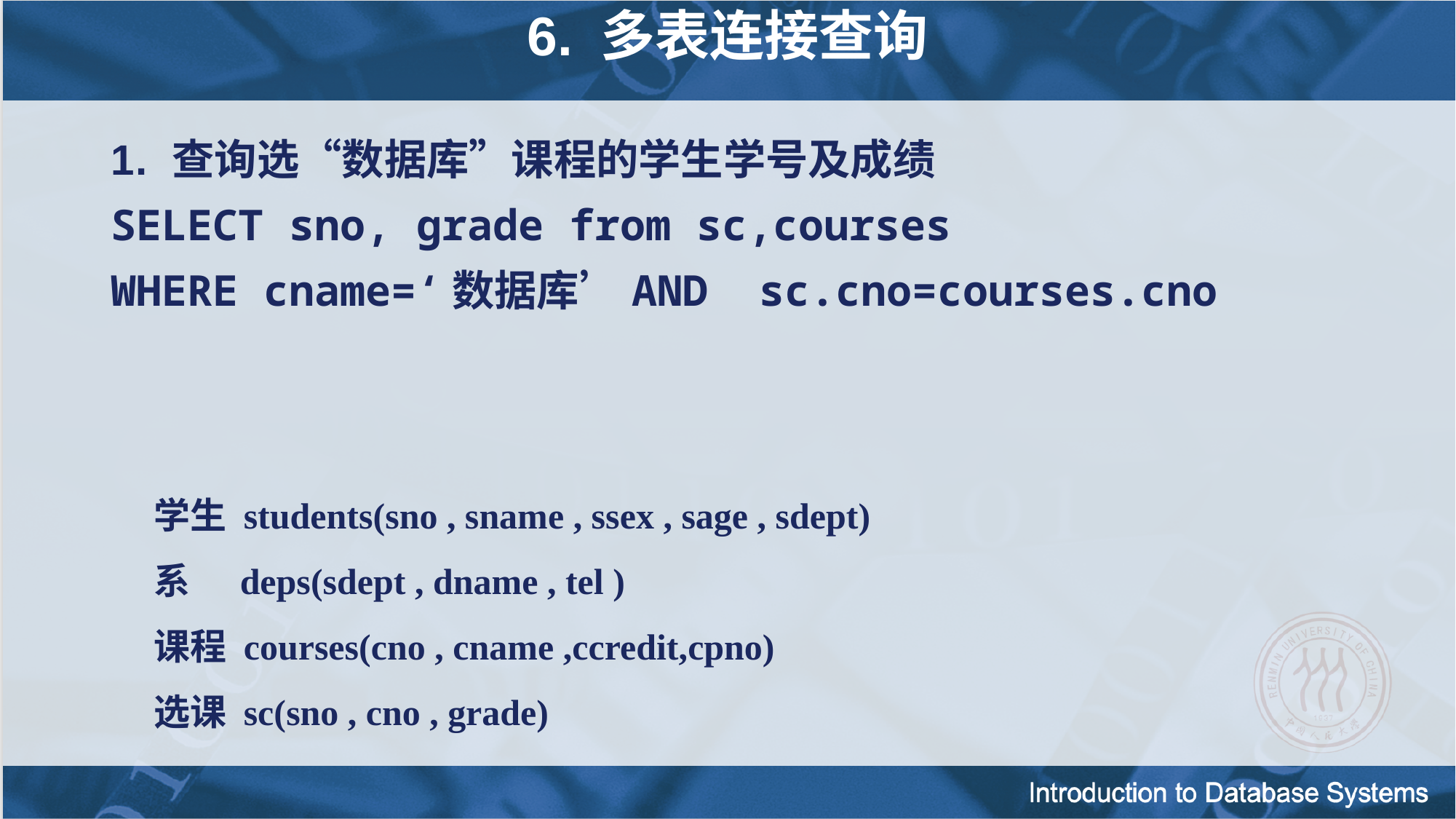

6. 多表连接查询
查询选“数据库”课程的学生学号及成绩
SELECT sno, grade from sc,courses
WHERE cname=‘数据库’AND  sc.cno=courses.cno

学生 students(sno , sname , ssex , sage , sdept)
系     deps(sdept , dname , tel )
课程 courses(cno , cname ,ccredit,cpno)
选课 sc(sno , cno , grade)